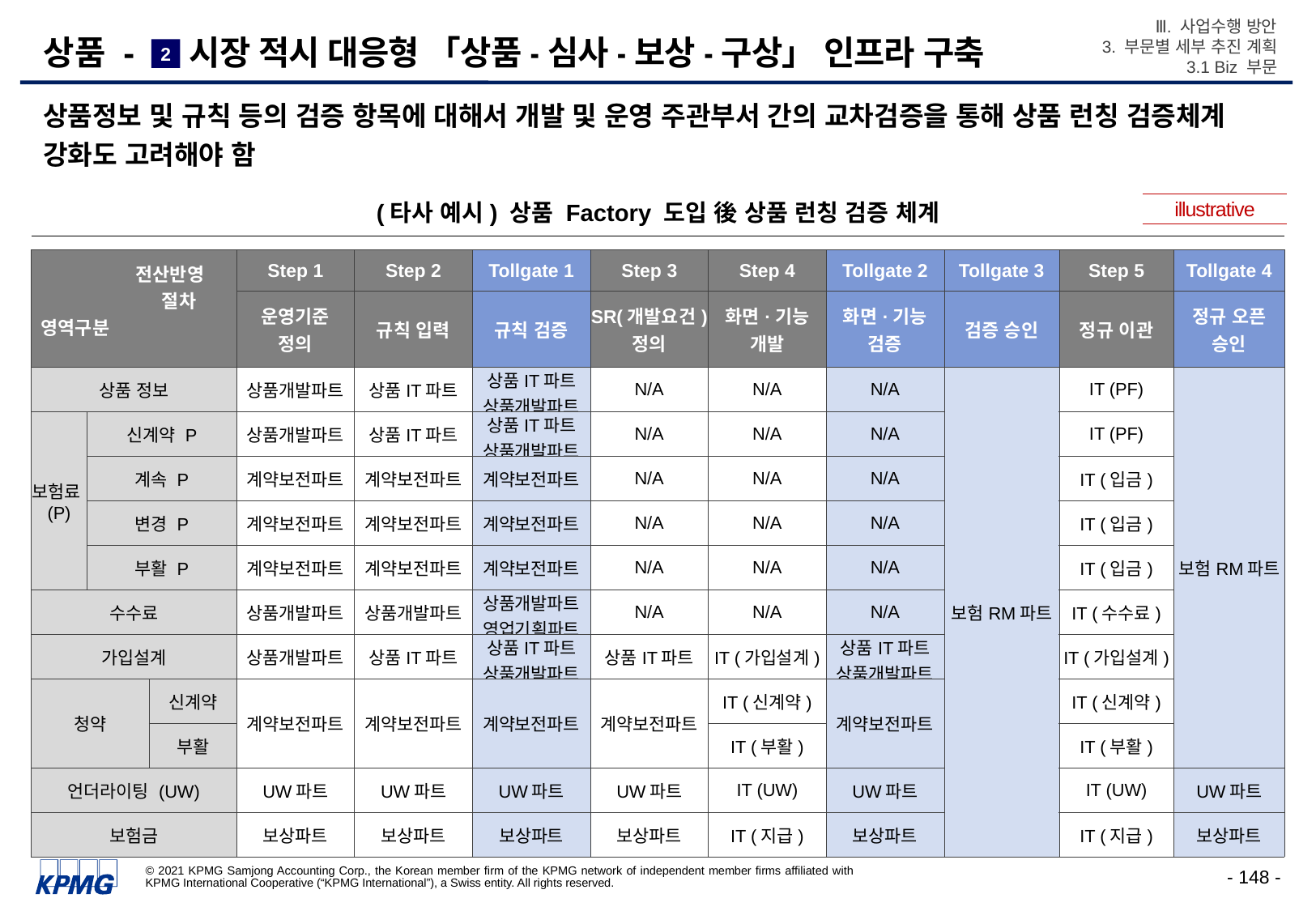

Ⅲ. 사업수행 방안
3. 부문별 세부 추진 계획
3.1 Biz 부문
# 상품 -     시장 적시 대응형 「상품-심사-보상-구상」 인프라 구축
2
상품정보 및 규칙 등의 검증 항목에 대해서 개발 및 운영 주관부서 간의 교차검증을 통해 상품 런칭 검증체계 강화도 고려해야 함
illustrative
(타사 예시) 상품 Factory 도입 後 상품 런칭 검증 체계
| 전산반영 절차 영역구분 |  |  | Step 1 | Step 2 | Tollgate 1 | Step 3 | Step 4 | Tollgate 2 | Tollgate 3 | Step 5 | Tollgate 4 |
| --- | --- | --- | --- | --- | --- | --- | --- | --- | --- | --- | --- |
|  |  |  | 운영기준 정의 | 규칙 입력 | 규칙 검증 | SR(개발요건) 정의 | 화면·기능 개발 | 화면·기능 검증 | 검증 승인 | 정규 이관 | 정규 오픈 승인 |
| 상품 정보 |  |  | 상품개발파트 | 상품IT파트 | 상품IT파트 상품개발파트 | N/A | N/A | N/A | 보험RM파트 | IT (PF) | 보험RM파트 |
| 보험료(P) | 신계약 P | 신계약 P | 상품개발파트 | 상품IT파트 | 상품IT파트 상품개발파트 | N/A | N/A | N/A |  | IT (PF) |  |
|  | 계속 P | 계속 P | 계약보전파트 | 계약보전파트 | 계약보전파트 | N/A | N/A | N/A |  | IT (입금) |  |
|  | 변경 P | 변경 P | 계약보전파트 | 계약보전파트 | 계약보전파트 | N/A | N/A | N/A |  | IT (입금) |  |
|  | 부활 P | 부활 P | 계약보전파트 | 계약보전파트 | 계약보전파트 | N/A | N/A | N/A |  | IT (입금) |  |
| 수수료 |  |  | 상품개발파트 | 상품개발파트 | 상품개발파트 영업기획파트 | N/A | N/A | N/A |  | IT (수수료) |  |
| 가입설계 |  |  | 상품개발파트 | 상품IT파트 | 상품IT파트 상품개발파트 | 상품IT파트 | IT (가입설계) | 상품IT파트 상품개발파트 |  | IT (가입설계) |  |
| 청약 |  | 신계약 | 계약보전파트 | 계약보전파트 | 계약보전파트 | 계약보전파트 | IT (신계약) | 계약보전파트 |  | IT (신계약) |  |
|  |  | 부활 |  |  |  |  | IT (부활) |  |  | IT (부활) |  |
| 언더라이팅 (UW) |  |  | UW파트 | UW파트 | UW파트 | UW파트 | IT (UW) | UW파트 |  | IT (UW) | UW파트 |
| 보험금 |  |  | 보상파트 | 보상파트 | 보상파트 | 보상파트 | IT (지급) | 보상파트 |  | IT (지급) | 보상파트 |